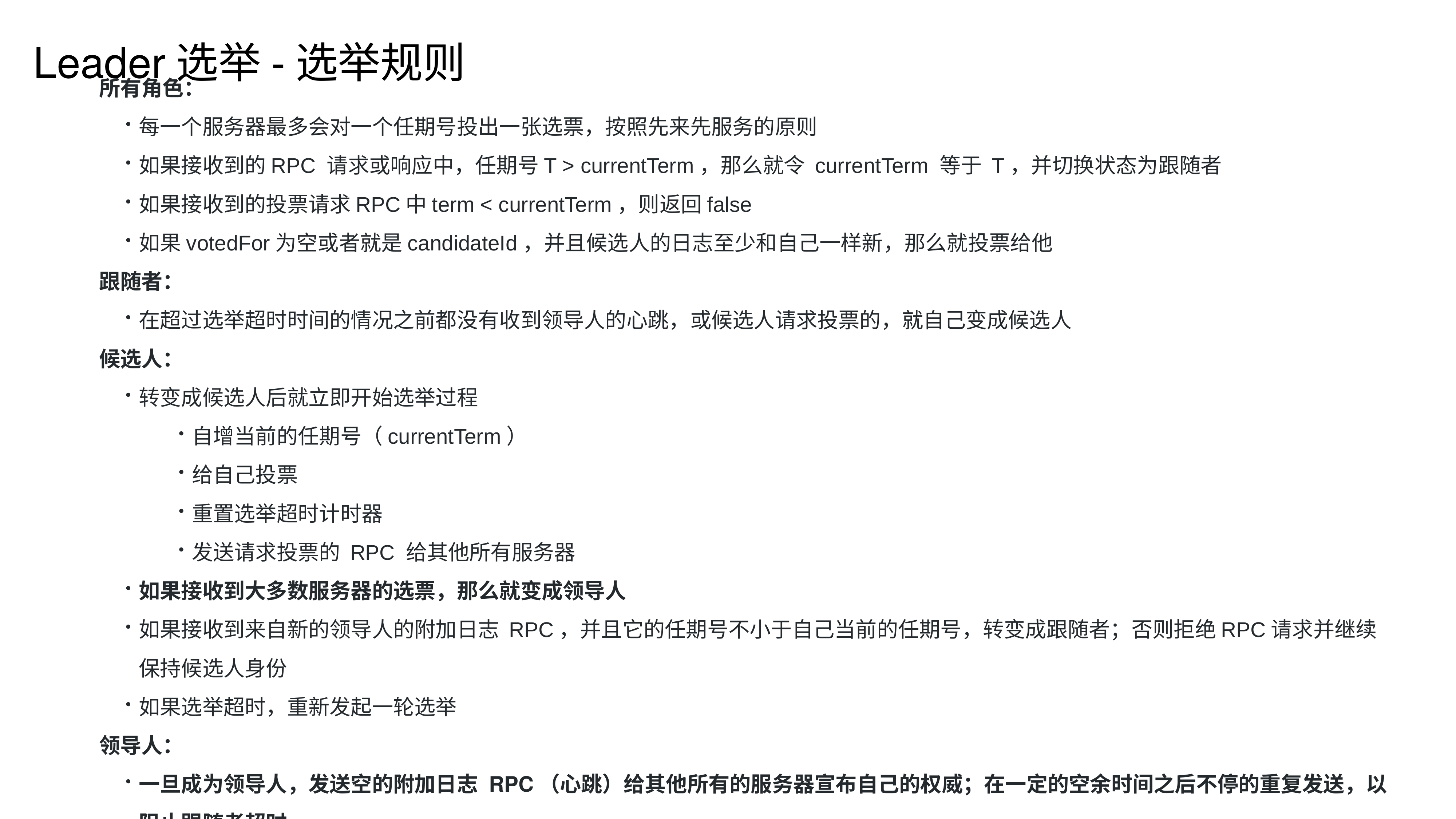

Leader选举-选举规则
所有角色：
每一个服务器最多会对一个任期号投出一张选票，按照先来先服务的原则
如果接收到的RPC 请求或响应中，任期号T > currentTerm，那么就令 currentTerm 等于 T，并切换状态为跟随者
如果接收到的投票请求RPC中term < currentTerm，则返回false
如果votedFor为空或者就是candidateId，并且候选人的日志至少和自己一样新，那么就投票给他
跟随者：
在超过选举超时时间的情况之前都没有收到领导人的心跳，或候选人请求投票的，就自己变成候选人
候选人：
转变成候选人后就立即开始选举过程
自增当前的任期号（currentTerm）
给自己投票
重置选举超时计时器
发送请求投票的 RPC 给其他所有服务器
如果接收到大多数服务器的选票，那么就变成领导人
如果接收到来自新的领导人的附加日志 RPC，并且它的任期号不小于自己当前的任期号，转变成跟随者；否则拒绝RPC请求并继续保持候选人身份
如果选举超时，重新发起一轮选举
领导人：
一旦成为领导人，发送空的附加日志 RPC（心跳）给其他所有的服务器宣布自己的权威；在一定的空余时间之后不停的重复发送，以阻止跟随者超时